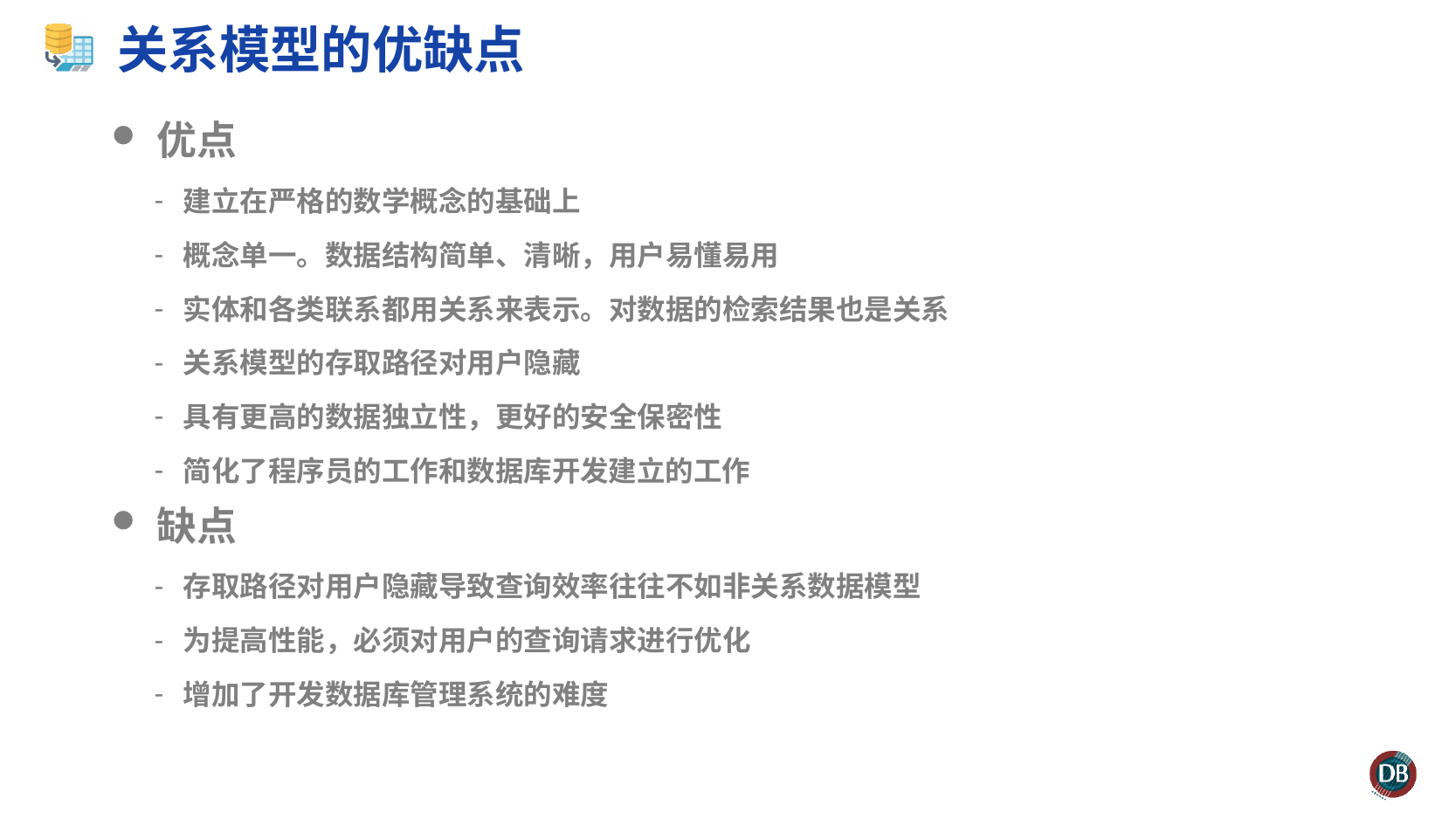

# 关系模型的优缺点
优点
建立在严格的数学概念的基础上
概念单一。数据结构简单、清晰，用户易懂易用
实体和各类联系都用关系来表示。对数据的检索结果也是关系
关系模型的存取路径对用户隐藏
具有更高的数据独立性，更好的安全保密性
简化了程序员的工作和数据库开发建立的工作
缺点
存取路径对用户隐藏导致查询效率往往不如非关系数据模型
为提高性能，必须对用户的查询请求进行优化
增加了开发数据库管理系统的难度